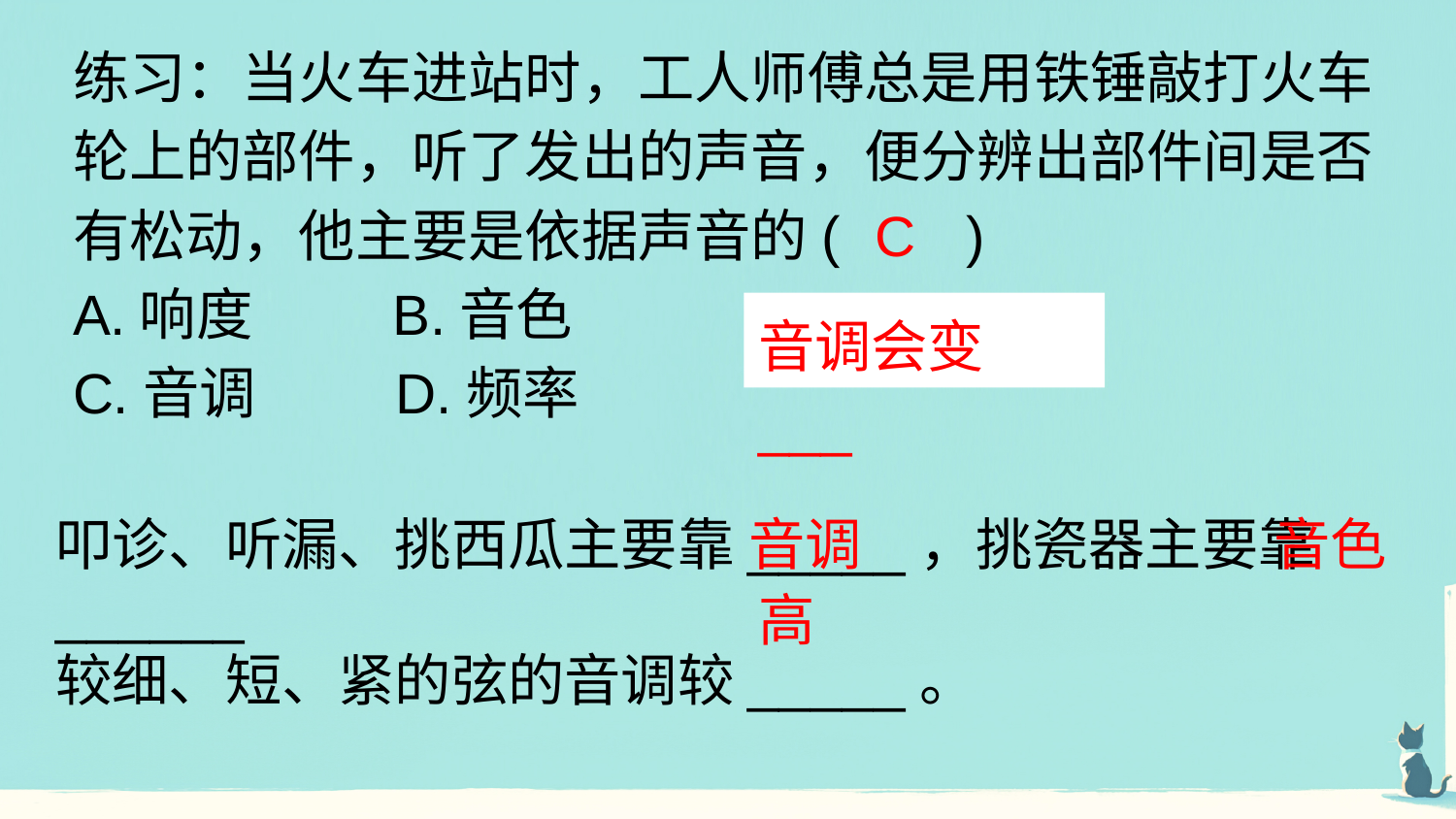

练习：当火车进站时，工人师傅总是用铁锤敲打火车轮上的部件，听了发出的声音，便分辨出部件间是否有松动，他主要是依据声音的(        )
A.响度          B.音色
C.音调          D.频率
C

音调会变___
叩诊、听漏、挑西瓜主要靠_____，挑瓷器主要靠______
较细、短、紧的弦的音调较_____。
音色
音调
高